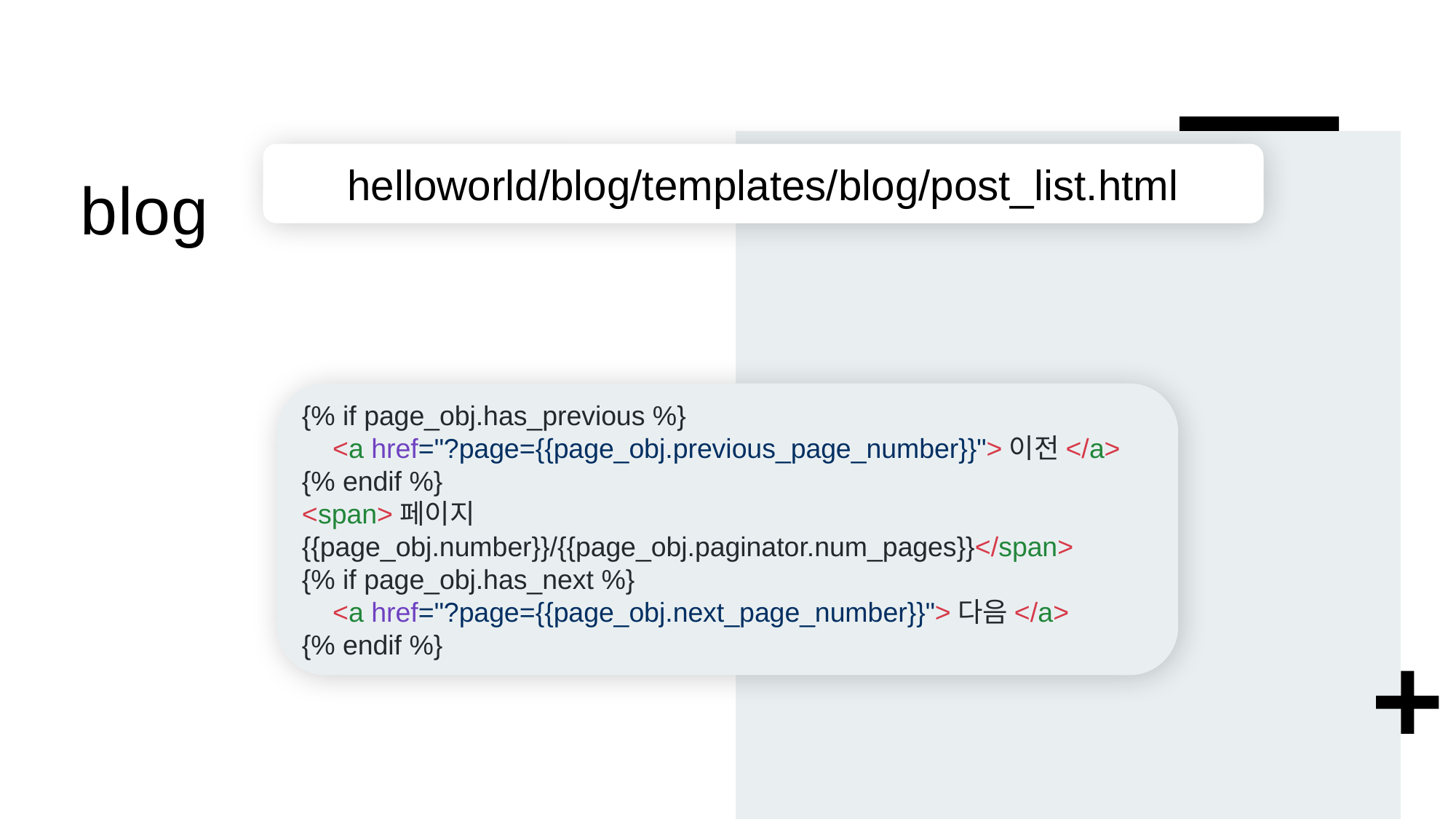

# blog
helloworld/blog/templates/blog/post_list.html
{% if page_obj.has_previous %}
    <a href="?page={{page_obj.previous_page_number}}">이전</a>
{% endif %}
<span>페이지 {{page_obj.number}}/{{page_obj.paginator.num_pages}}</span>
{% if page_obj.has_next %}
    <a href="?page={{page_obj.next_page_number}}">다음</a>
{% endif %}